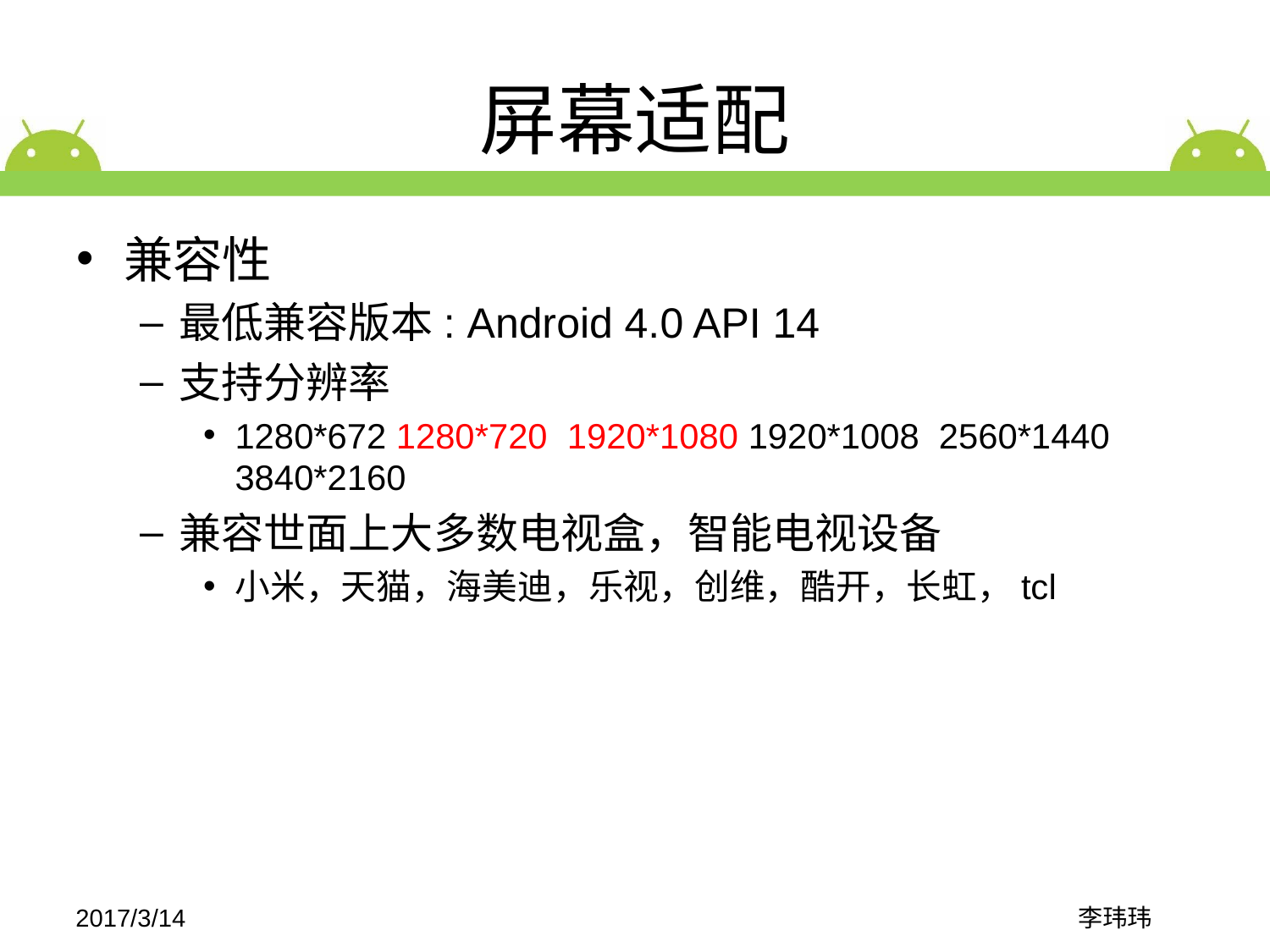

# 屏幕适配
兼容性
最低兼容版本: Android 4.0 API 14
支持分辨率
1280*672 1280*720  1920*1080 1920*1008  2560*1440 3840*2160
兼容世面上大多数电视盒，智能电视设备
小米，天猫，海美迪，乐视，创维，酷开，长虹，tcl